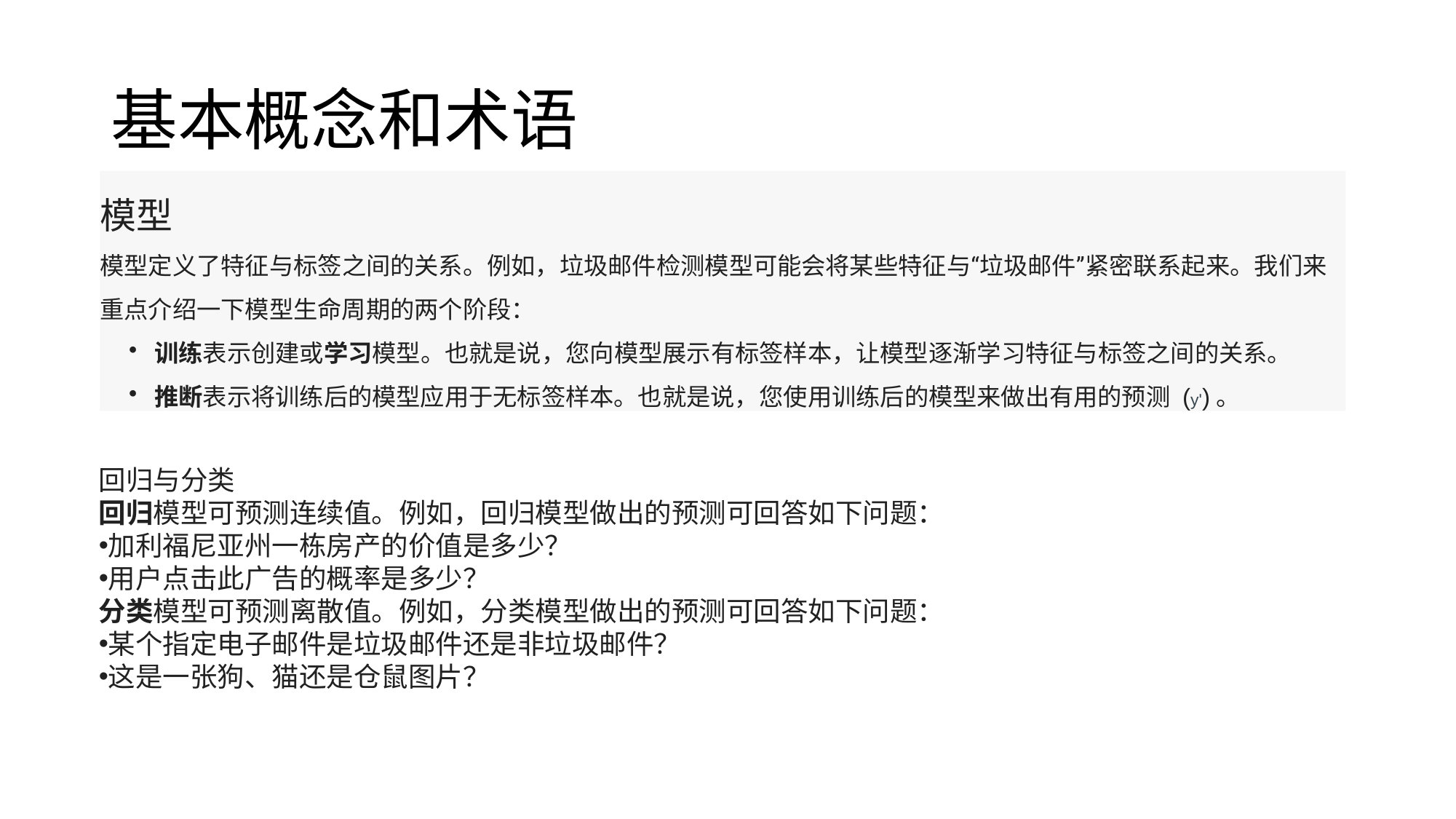

# 基本概念和术语
模型
模型定义了特征与标签之间的关系。例如，垃圾邮件检测模型可能会将某些特征与“垃圾邮件”紧密联系起来。我们来重点介绍一下模型生命周期的两个阶段：
训练表示创建或学习模型。也就是说，您向模型展示有标签样本，让模型逐渐学习特征与标签之间的关系。
推断表示将训练后的模型应用于无标签样本。也就是说，您使用训练后的模型来做出有用的预测 (y')。
回归与分类
回归模型可预测连续值。例如，回归模型做出的预测可回答如下问题：
加利福尼亚州一栋房产的价值是多少？
用户点击此广告的概率是多少？
分类模型可预测离散值。例如，分类模型做出的预测可回答如下问题：
某个指定电子邮件是垃圾邮件还是非垃圾邮件？
这是一张狗、猫还是仓鼠图片？